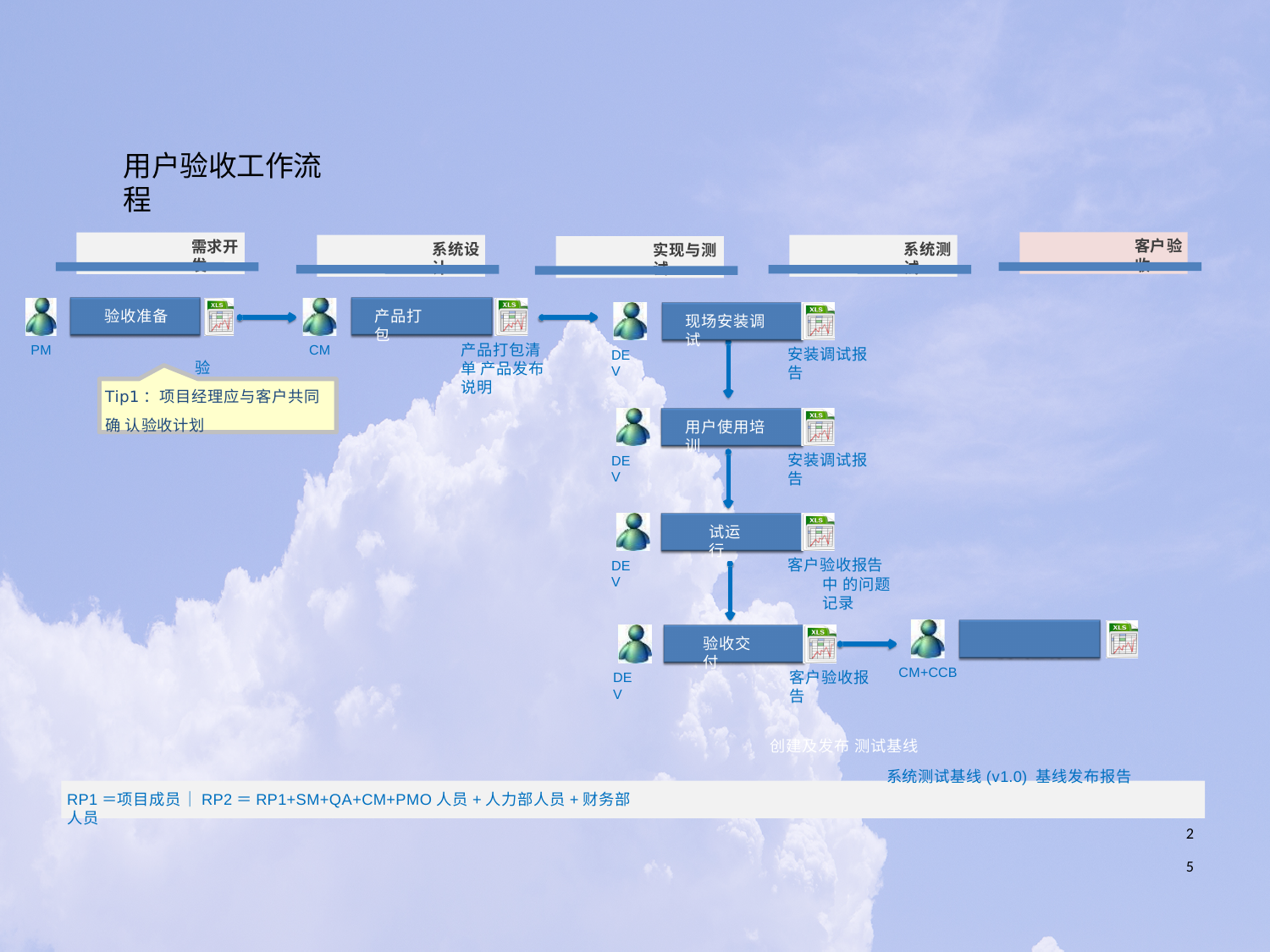

# 用户验收工作流程
客户验收
需求开发
系统设计
系统测试
实现与测试

验收准备
验收计划
产品打包

现场安装调试

产品打包清单 产品发布说明
PM
CM

安装调试报告
DEV

Tip1：项目经理应与客户共同确 认验收计划

用户使用培训

安装调试报告
DEV

试运行
客户验收报告中 的问题记录
DEV

验收交付

CM+CCB
客户验收报告
DEV
创建及发布 测试基线
系统测试基线(v1.0) 基线发布报告

RP1＝项目成员｜RP2＝RP1+SM+QA+CM+PMO人员+人力部人员+财务部人员
25